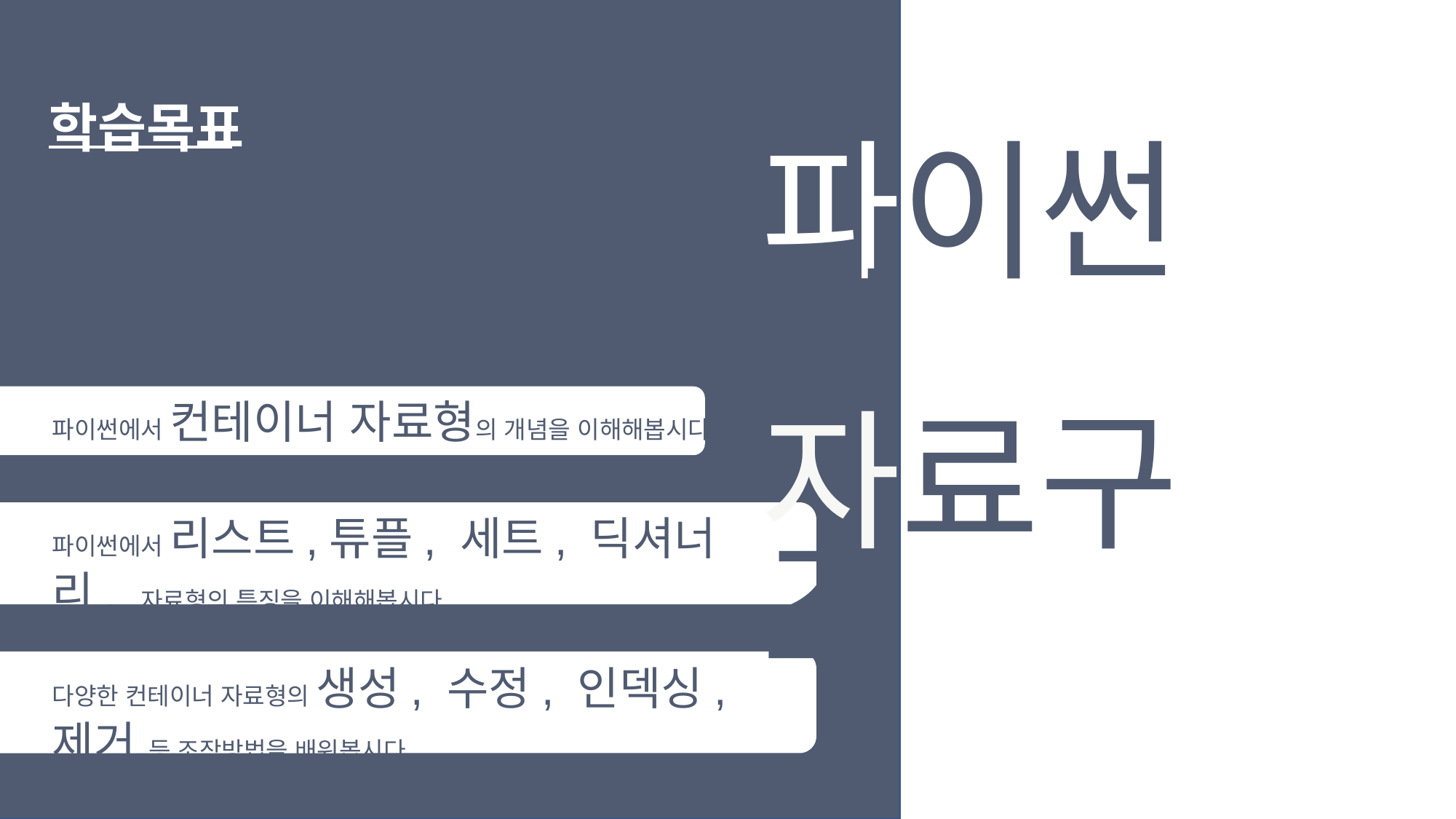

학습목표
파이썬의
자료구조

파이썬에서 컨테이너 자료형의 개념을 이해해봅시다.

파이썬에서 리스트,튜플, 세트, 딕셔너리, 자료형의 특징을 이해해봅시다.

다양한 컨테이너 자료형의 생성, 수정, 인덱싱, 제거 등 조작방법을 배워봅시다.